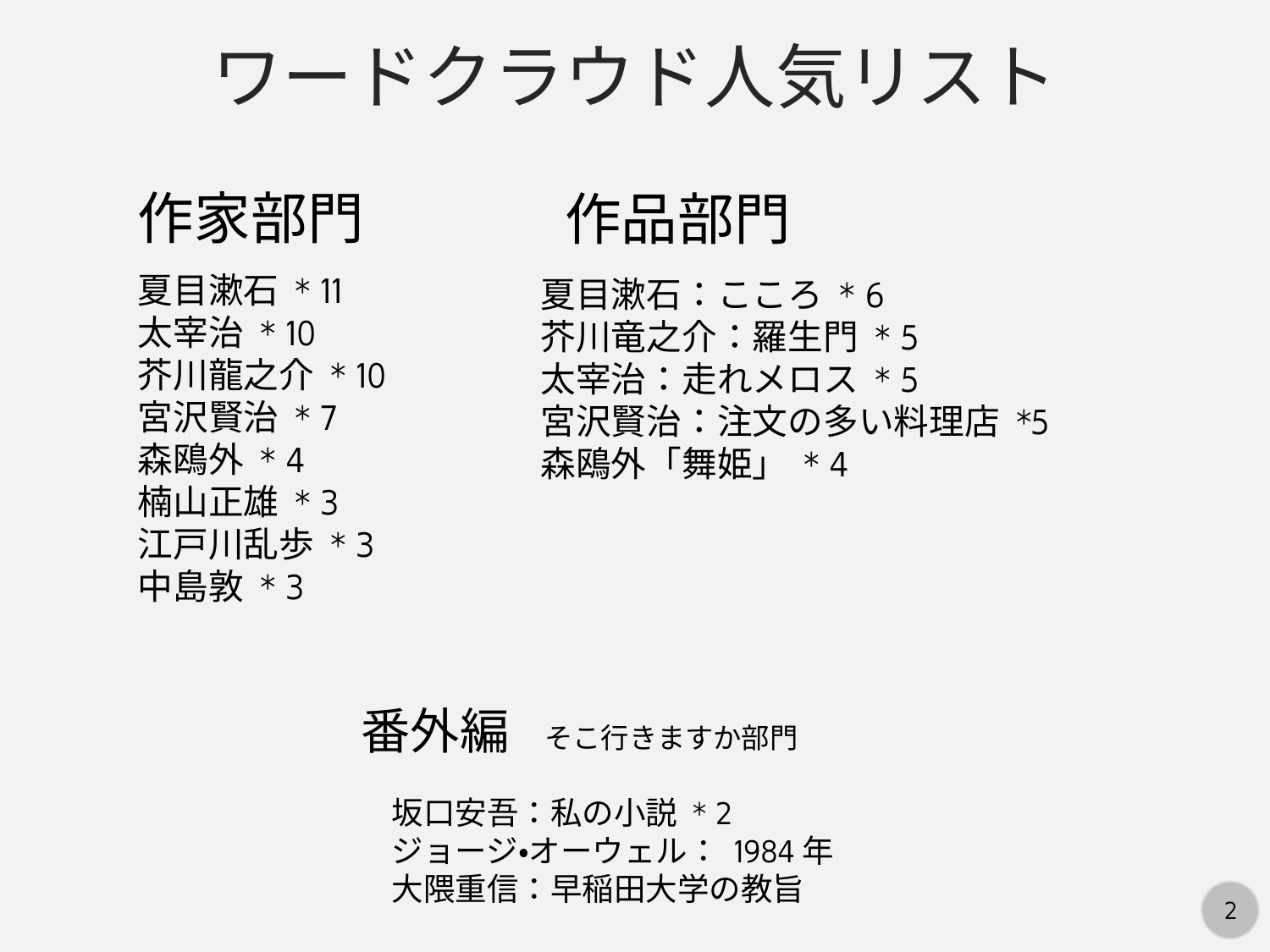

ワードクラウド人気リスト
作家部門
作品部門
夏目漱石 * 11
太宰治 * 10
芥川龍之介 * 10
宮沢賢治 * 7
森鴎外 * 4
楠山正雄 * 3
江戸川乱歩 * 3
中島敦 * 3
夏目漱石：こころ * 6
芥川竜之介：羅生門 * 5
太宰治：走れメロス * 5
宮沢賢治：注文の多い料理店 *5
森鴎外「舞姫」 * 4
番外編
そこ行きますか部門
坂口安吾：私の小説 * 2
ジョージ・オーウェル： 1984年
大隈重信：早稲田大学の教旨